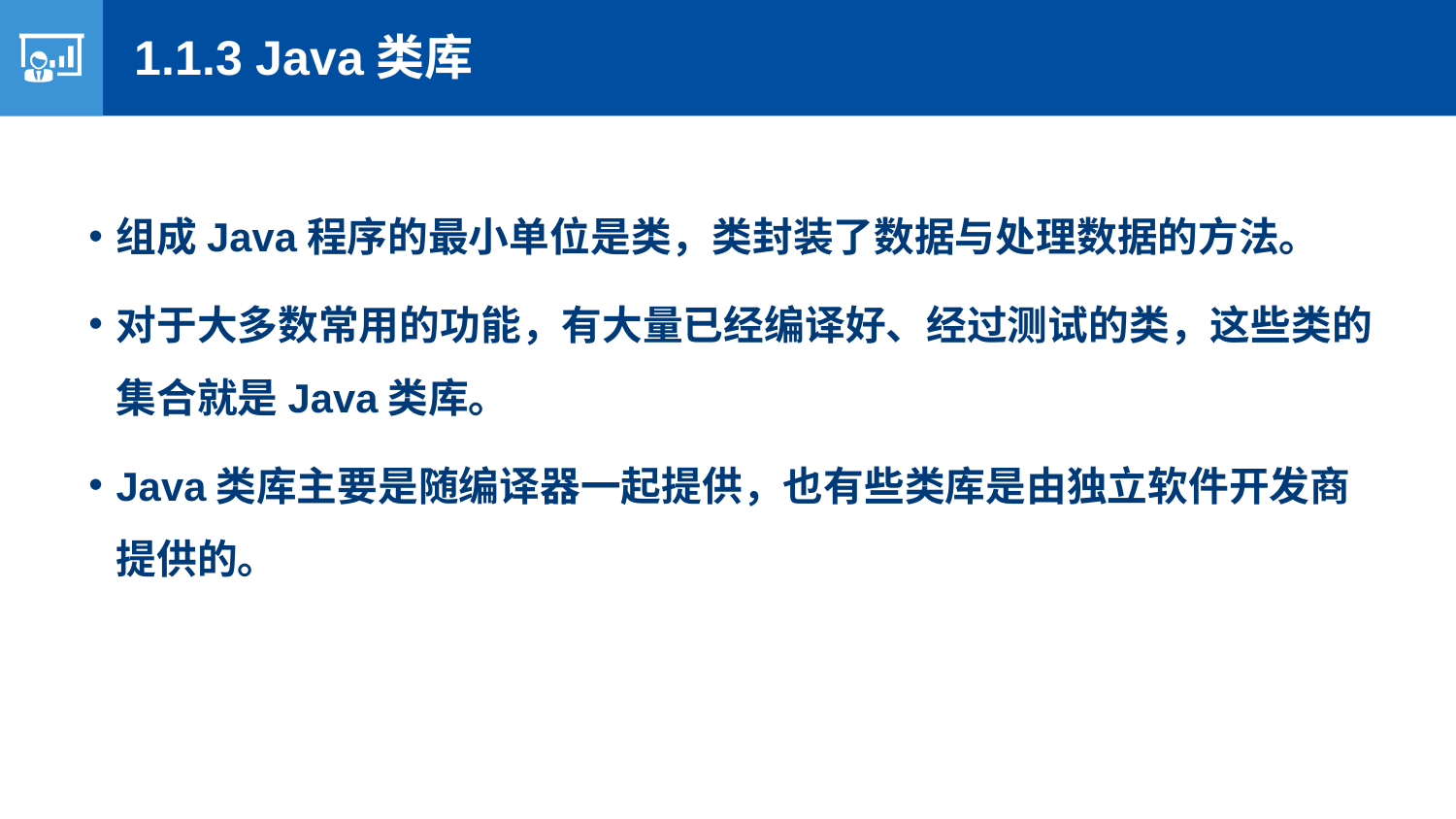

1.1.3 Java类库
组成Java程序的最小单位是类，类封装了数据与处理数据的方法。
对于大多数常用的功能，有大量已经编译好、经过测试的类，这些类的集合就是Java类库。
Java类库主要是随编译器一起提供，也有些类库是由独立软件开发商提供的。